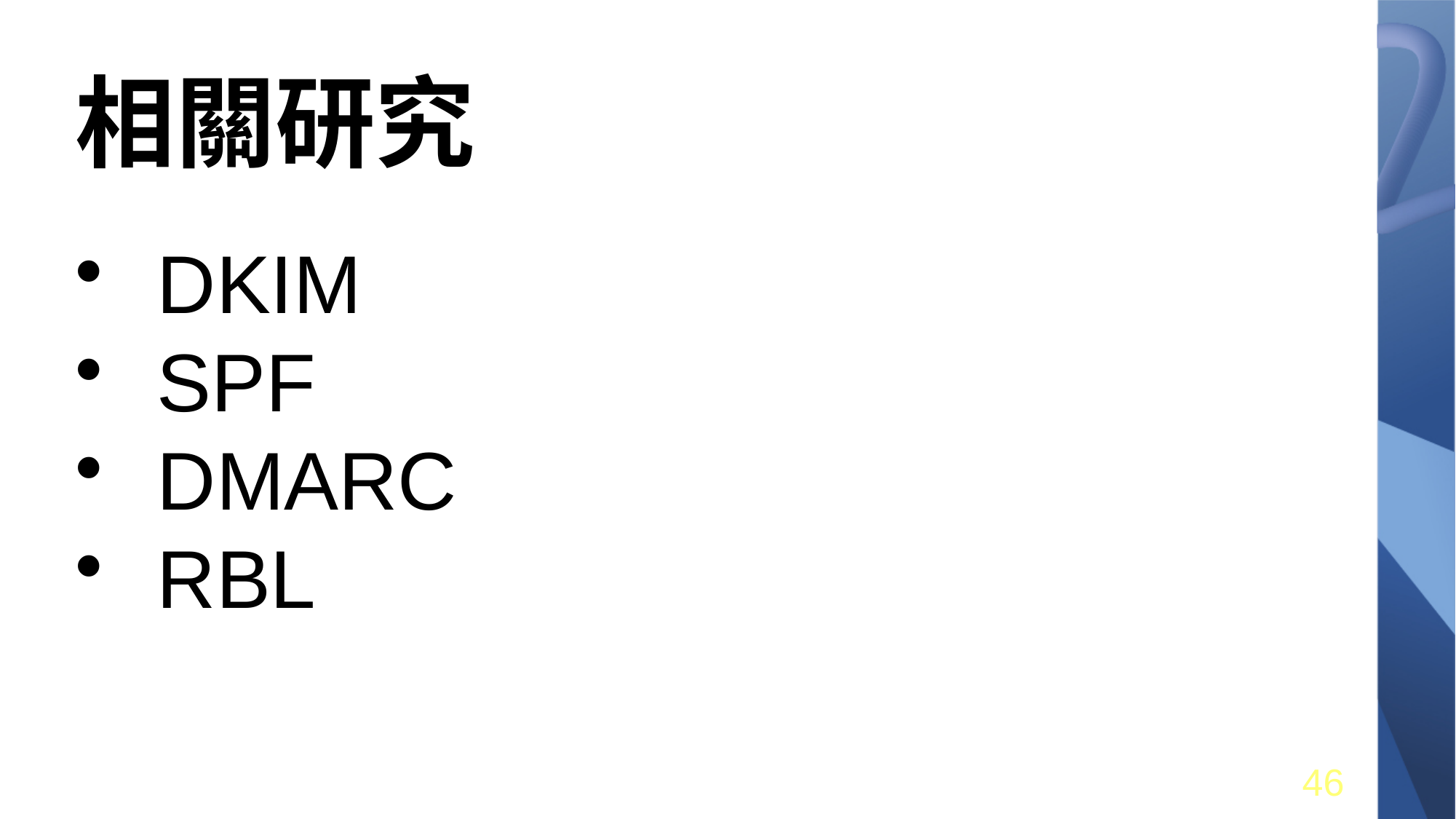

# ​
相關研究
DKIM
SPF
DMARC
RBL
46